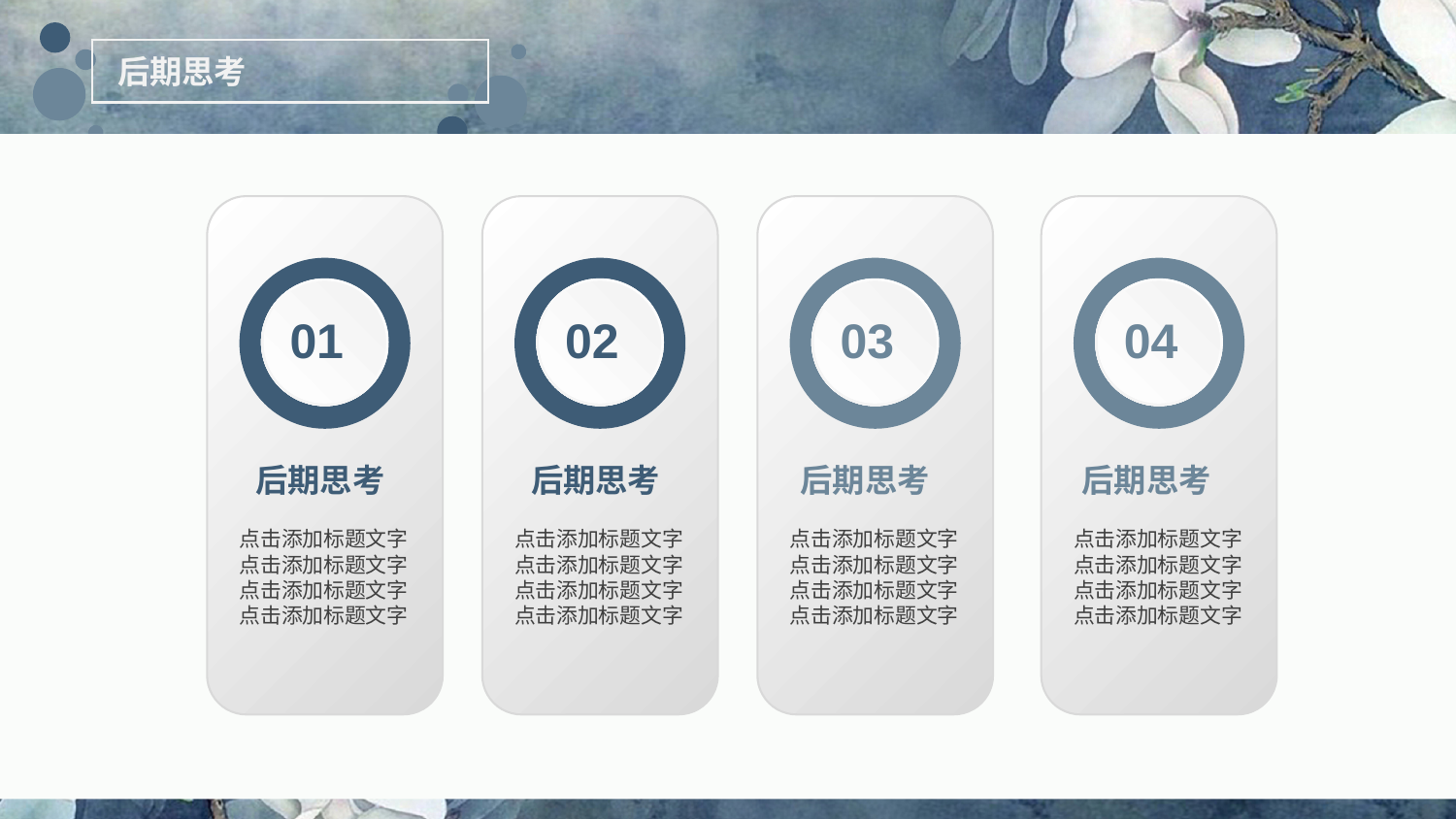

# 后期思考

01
02
03
04
后期思考
后期思考
后期思考
后期思考
点击添加标题文字
点击添加标题文字
点击添加标题文字
点击添加标题文字

点击添加标题文字
点击添加标题文字
点击添加标题文字
点击添加标题文字

点击添加标题文字
点击添加标题文字
点击添加标题文字
点击添加标题文字

点击添加标题文字
点击添加标题文字
点击添加标题文字
点击添加标题文字